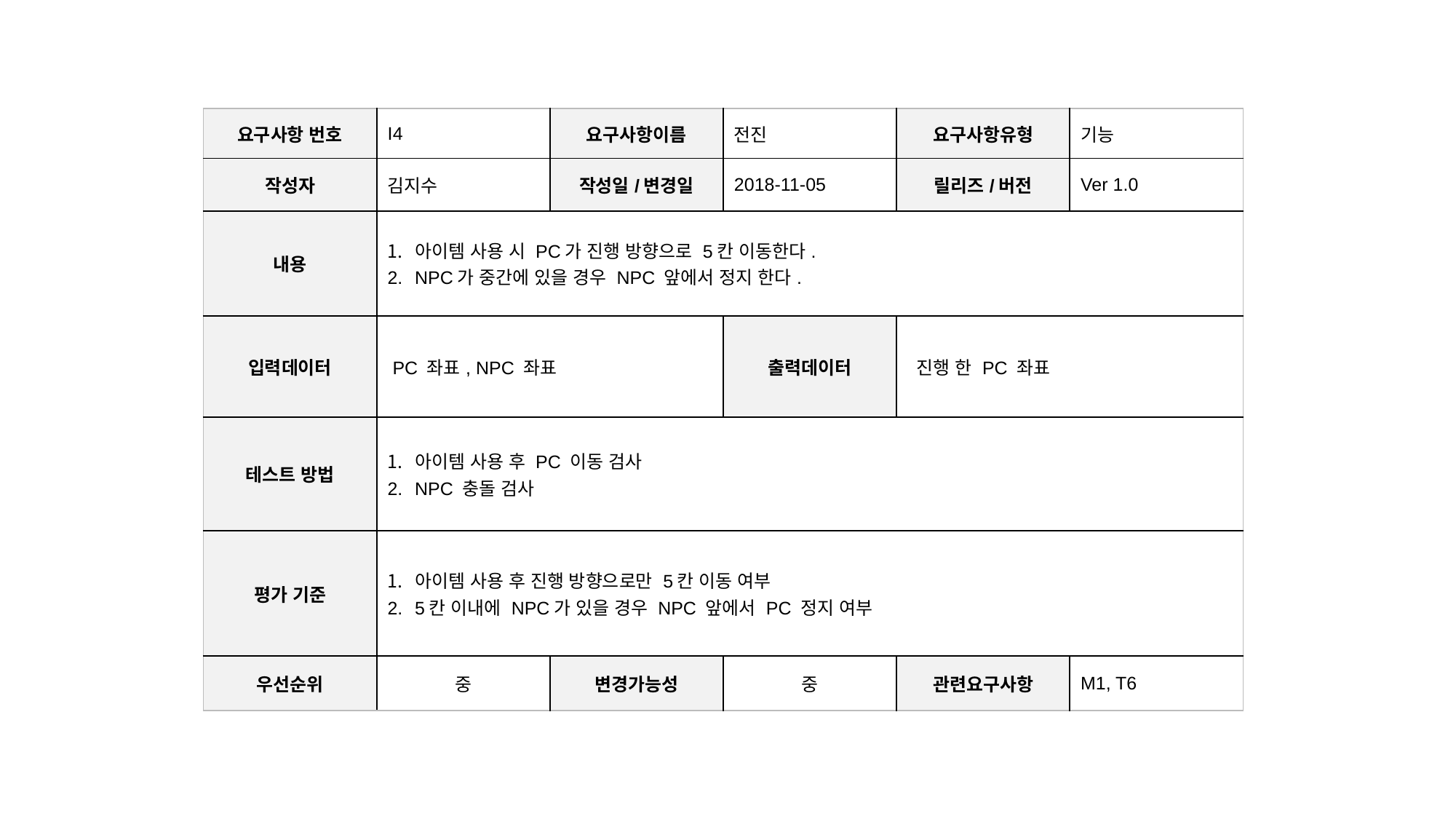

| 요구사항 번호 | I4 | 요구사항이름 | 전진 | 요구사항유형 | 기능 |
| --- | --- | --- | --- | --- | --- |
| 작성자 | 김지수 | 작성일/변경일 | 2018-11-05 | 릴리즈/버전 | Ver 1.0 |
| 내용 | 아이템 사용 시 PC가 진행 방향으로 5칸 이동한다. NPC가 중간에 있을 경우 NPC 앞에서 정지 한다. |  |  |  |  |
| 입력데이터 | PC 좌표, NPC 좌표 |  | 출력데이터 | 진행 한 PC 좌표 |  |
| 테스트 방법 | 아이템 사용 후 PC 이동 검사 NPC 충돌 검사 |  |  |  |  |
| 평가 기준 | 아이템 사용 후 진행 방향으로만 5칸 이동 여부 5칸 이내에 NPC가 있을 경우 NPC 앞에서 PC 정지 여부 |  |  |  |  |
| 우선순위 | 중 | 변경가능성 | 중 | 관련요구사항 | M1, T6 |